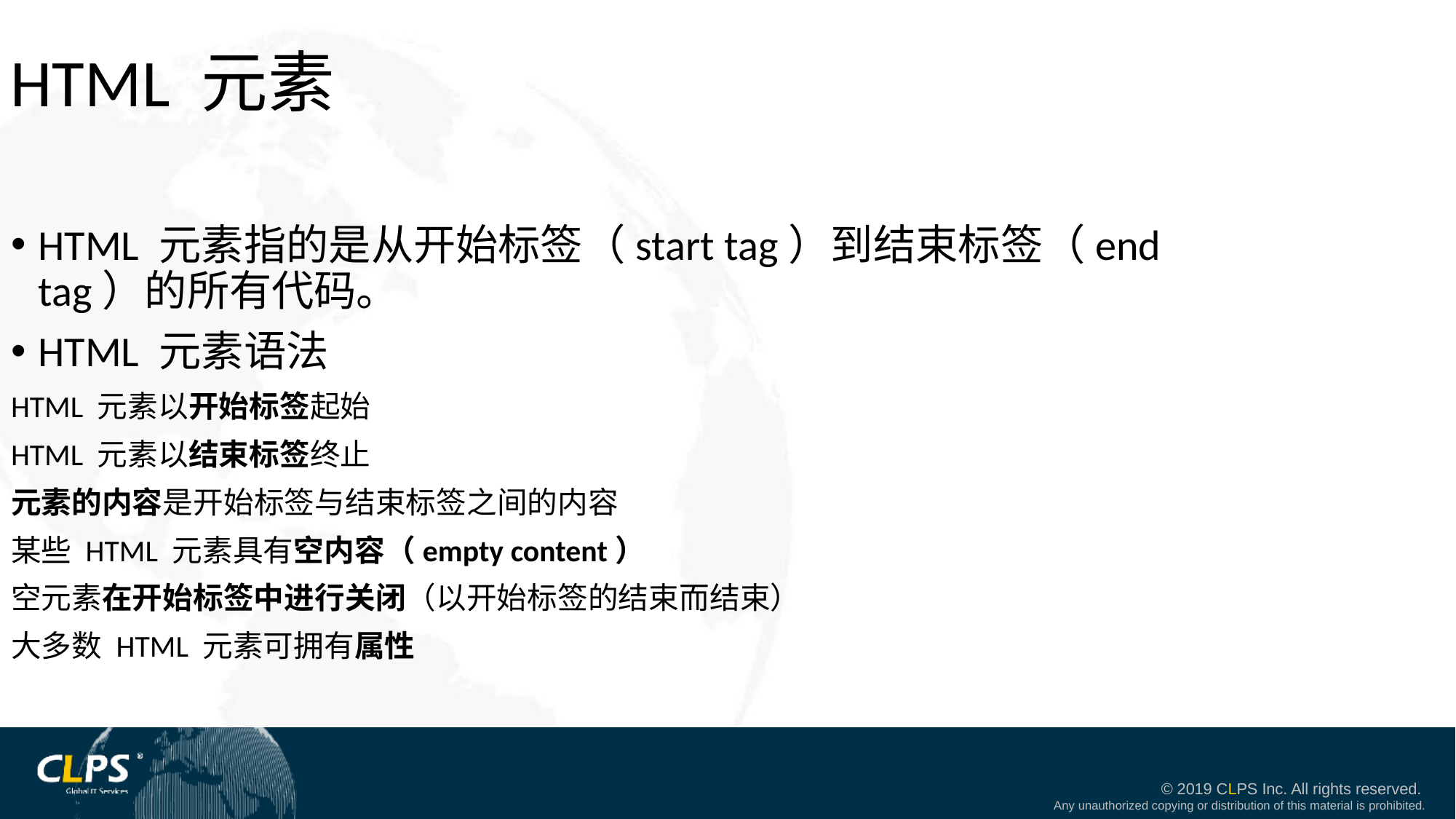

HTML 元素
HTML 元素指的是从开始标签（start tag）到结束标签（end tag）的所有代码。
HTML 元素语法
HTML 元素以开始标签起始
HTML 元素以结束标签终止
元素的内容是开始标签与结束标签之间的内容
某些 HTML 元素具有空内容（empty content）
空元素在开始标签中进行关闭（以开始标签的结束而结束）
大多数 HTML 元素可拥有属性